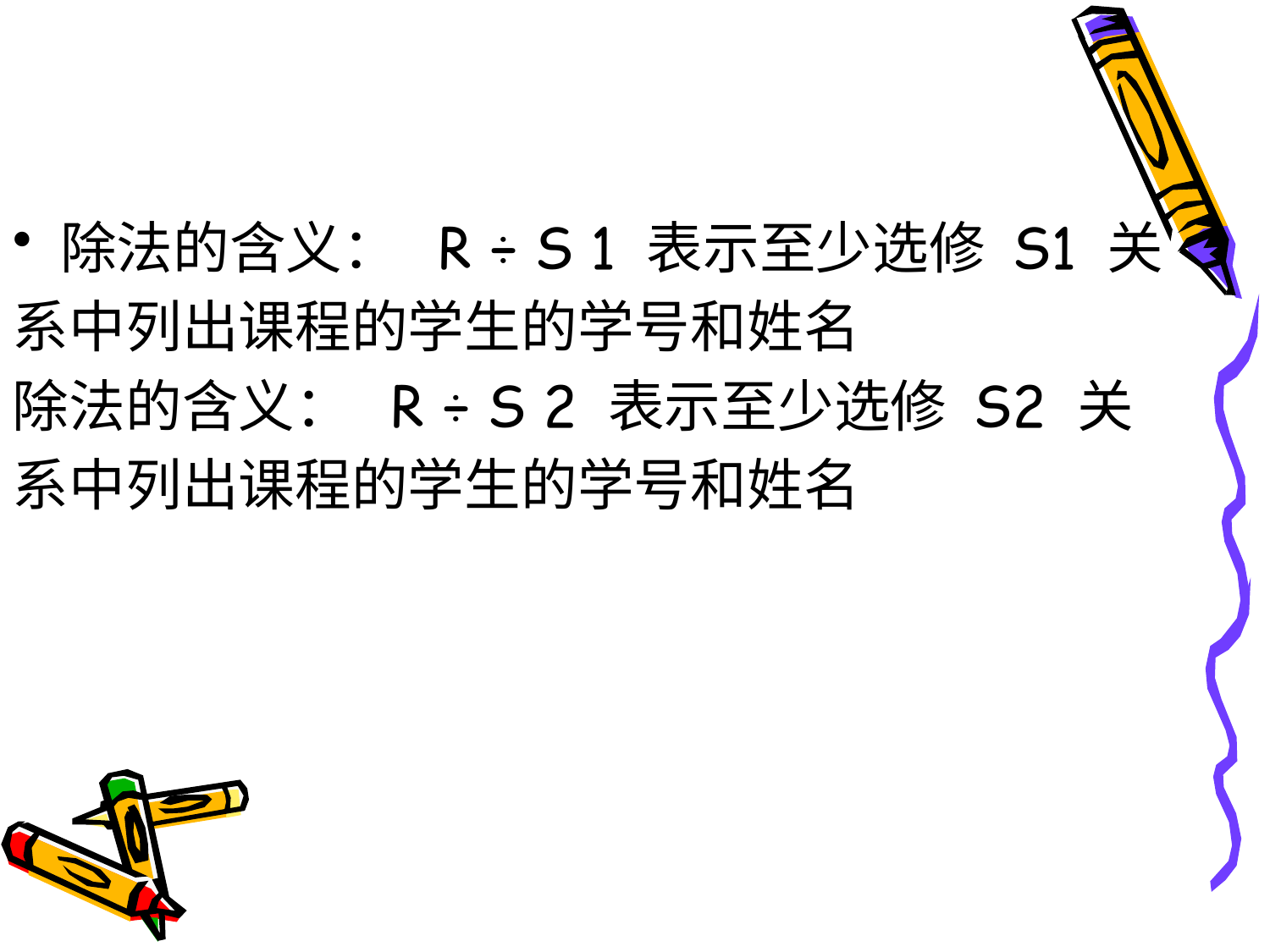

#
除法的含义：  R ÷ S 1 表示至少选修 S1 关
系中列出课程的学生的学号和姓名
除法的含义：  R ÷ S 2 表示至少选修 S2 关
系中列出课程的学生的学号和姓名